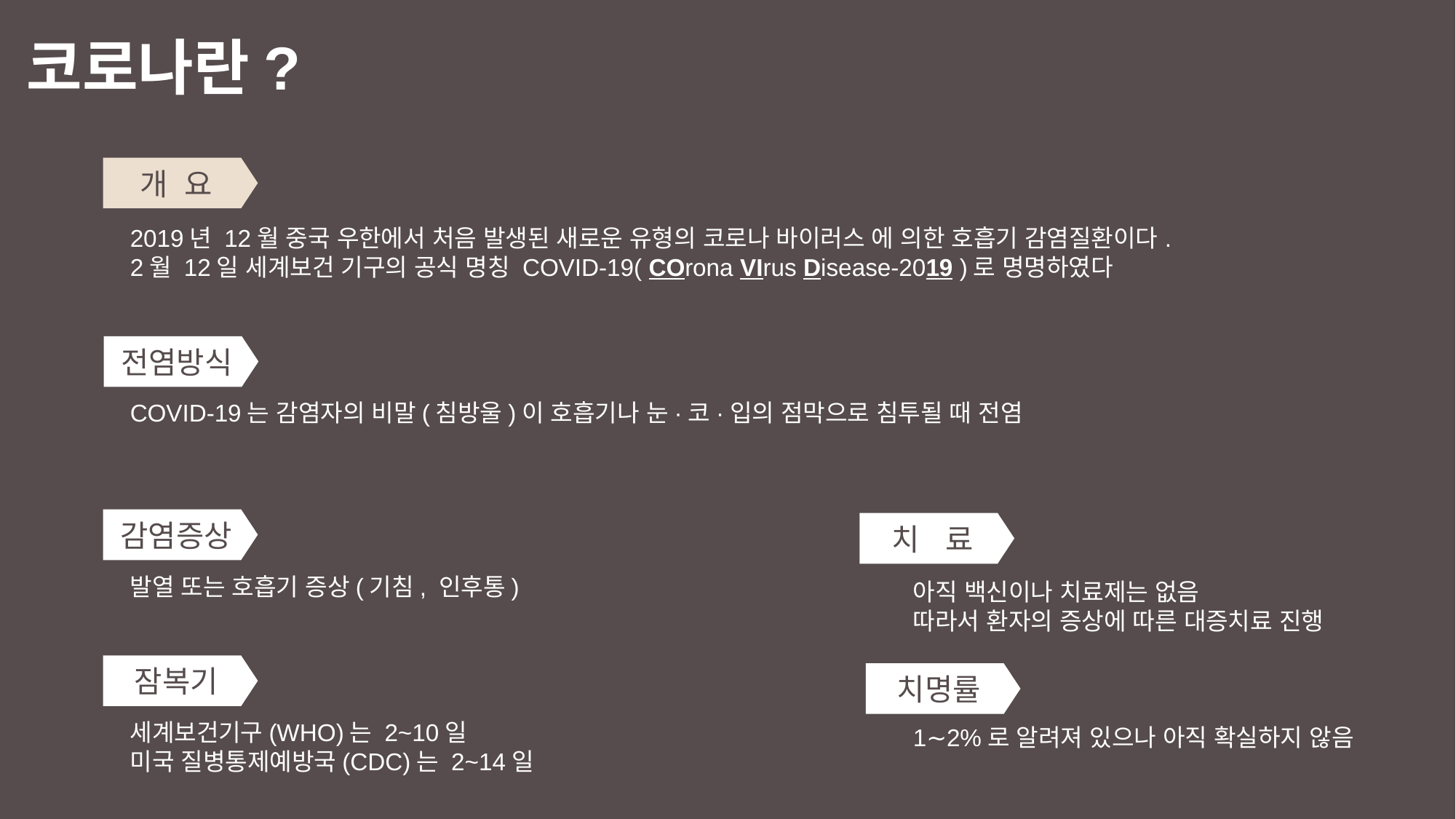

코로나란?
개  요
2019년 12월 중국 우한에서 처음 발생된 새로운 유형의 코로나 바이러스 에 의한 호흡기 감염질환이다.
2월 12일 세계보건 기구의 공식 명칭 COVID-19( COrona VIrus Disease-2019 )로 명명하였다

COVID-19는 감염자의 비말(침방울)이 호흡기나 눈·코·입의 점막으로 침투될 때 전염

발열 또는 호흡기 증상(기침, 인후통)

세계보건기구(WHO)는 2~10일
미국 질병통제예방국(CDC)는 2~14일
전염방식
감염증상
치   료

아직 백신이나 치료제는 없음
따라서 환자의 증상에 따른 대증치료 진행

1∼2%로 알려져 있으나 아직 확실하지 않음
잠복기
치명률